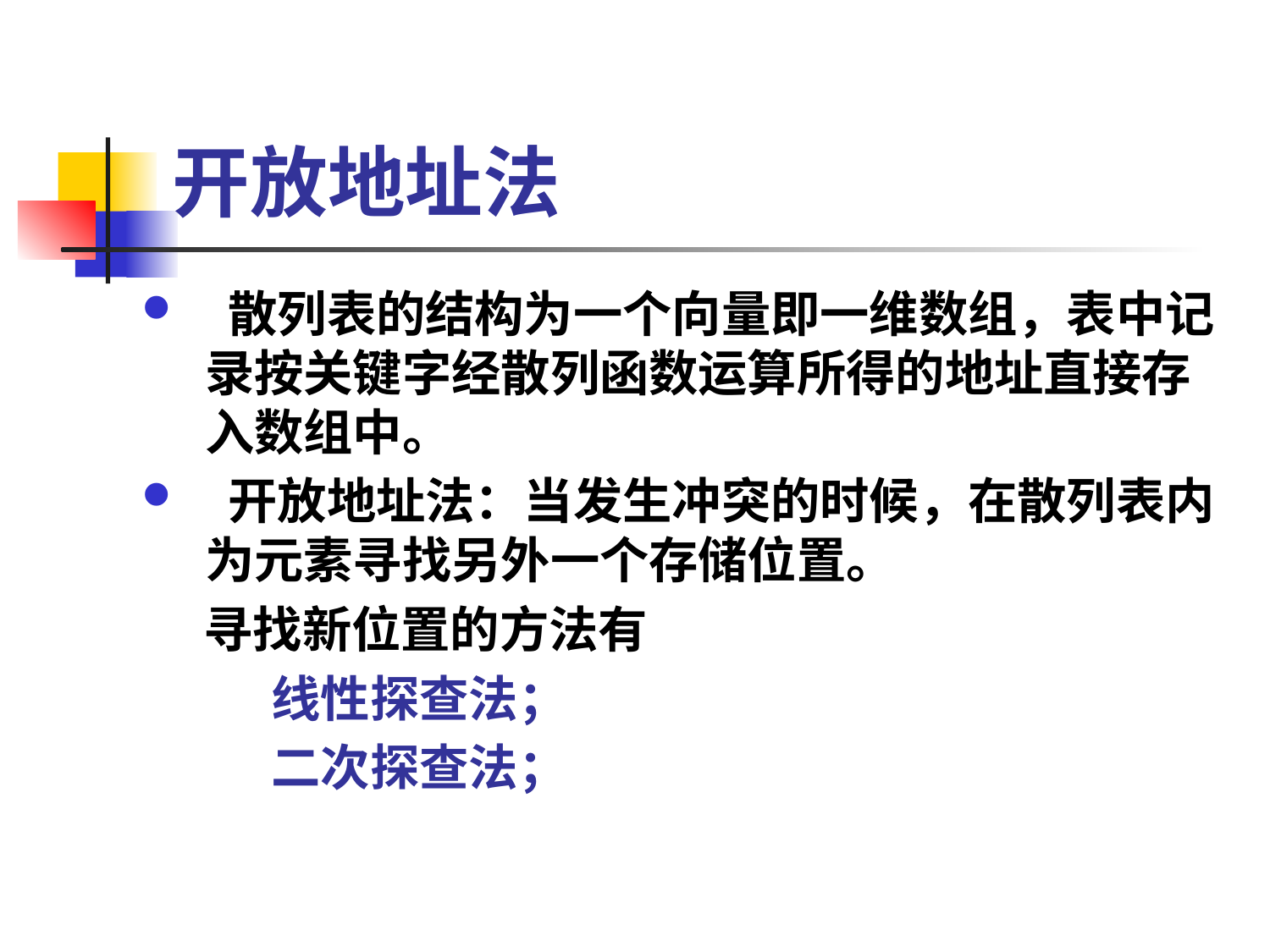

# 开放地址法
 散列表的结构为一个向量即一维数组，表中记录按关键字经散列函数运算所得的地址直接存入数组中。
 开放地址法：当发生冲突的时候，在散列表内为元素寻找另外一个存储位置。
寻找新位置的方法有
     线性探查法；
     二次探查法；

49